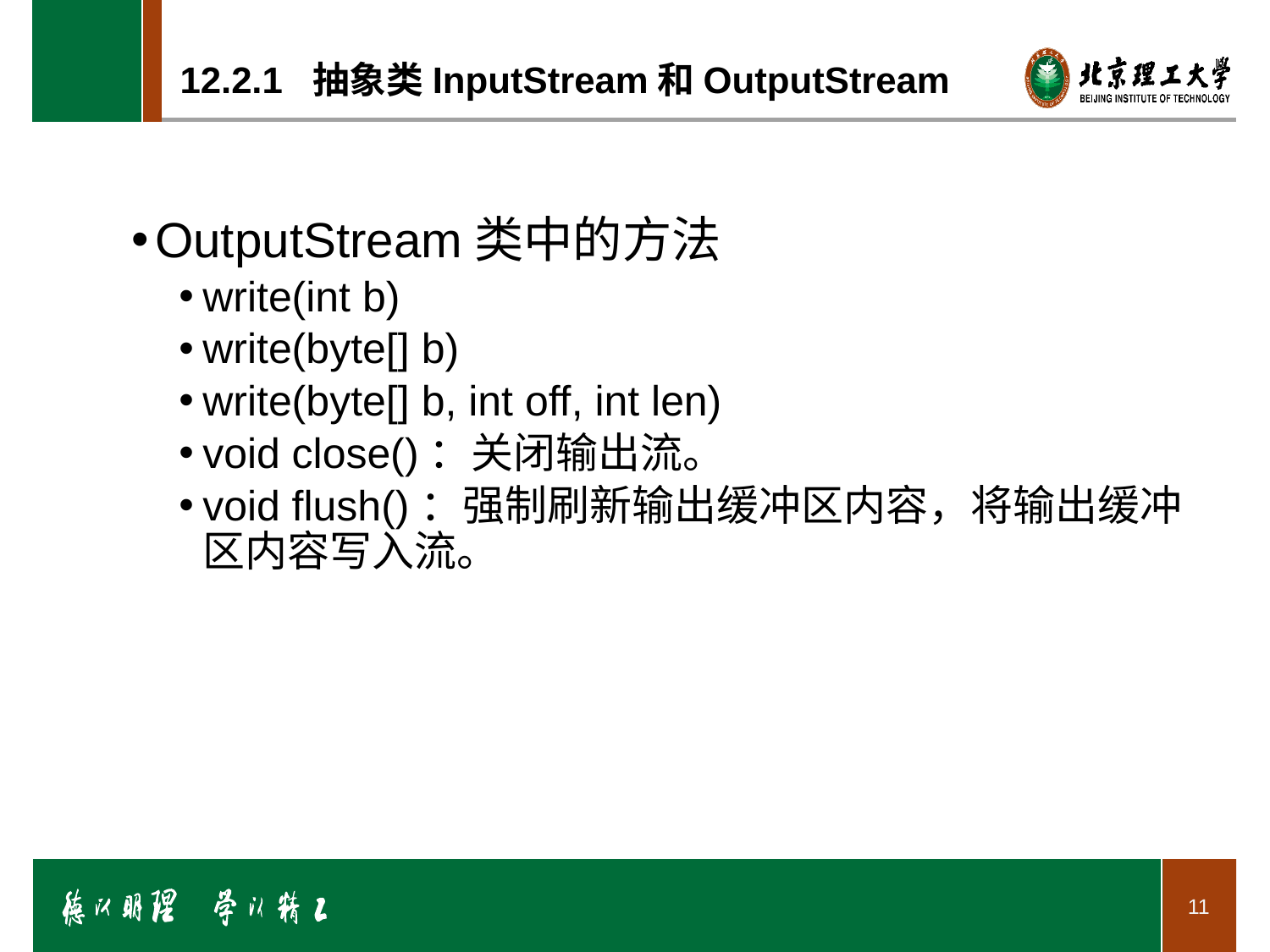

# 12.2.1  抽象类InputStream和OutputStream
OutputStream类中的方法
write(int b)
write(byte[] b)
write(byte[] b, int off, int len)
void close()：关闭输出流。
void flush()：强制刷新输出缓冲区内容，将输出缓冲区内容写入流。